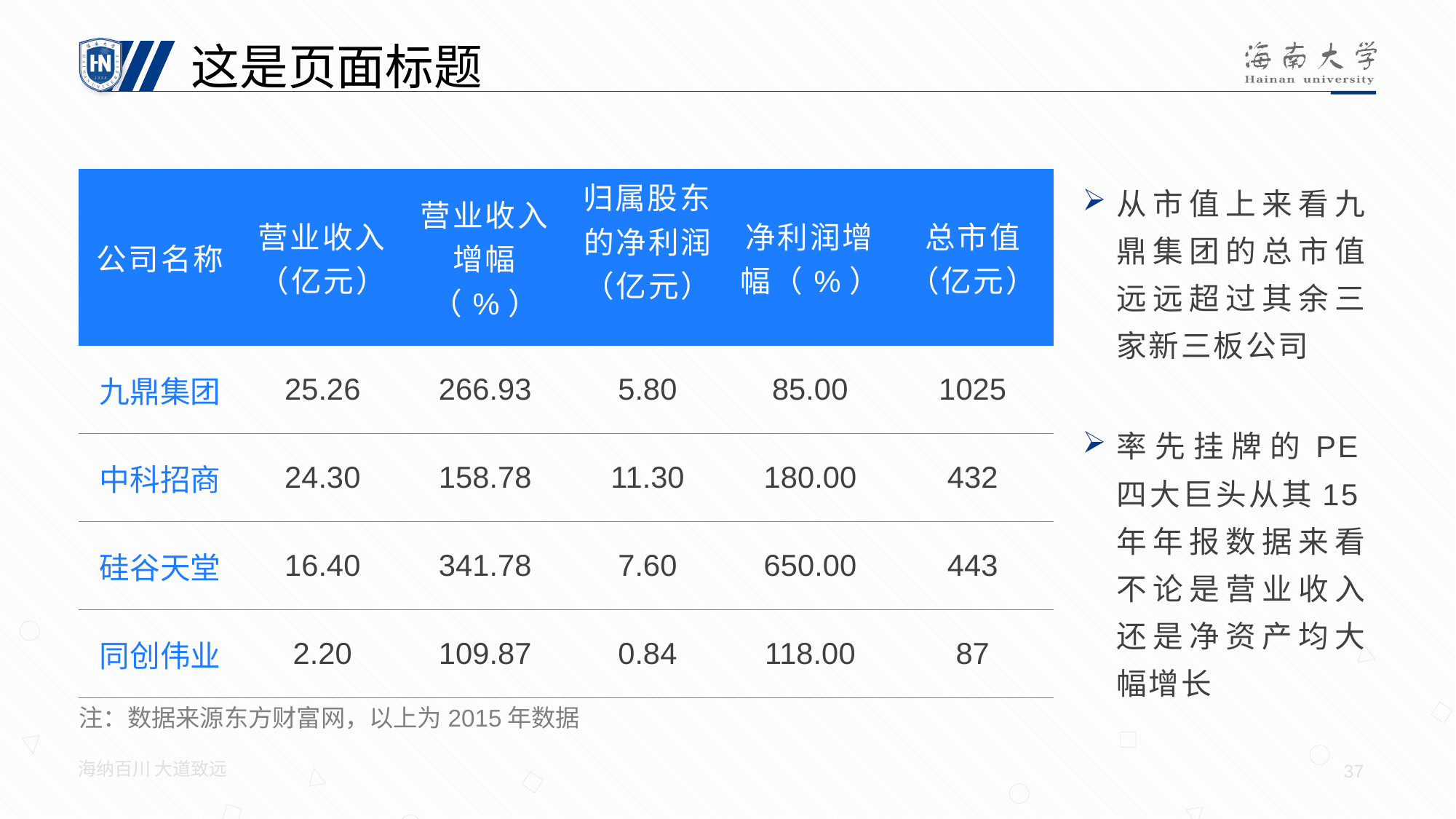

这是页面标题
| 公司名称 | 营业收入（亿元） | 营业收入增幅（%） | 归属股东的净利润 （亿元） | 净利润增幅（%） | 总市值 （亿元） |
| --- | --- | --- | --- | --- | --- |
| 九鼎集团 | 25.26 | 266.93 | 5.80 | 85.00 | 1025 |
| 中科招商 | 24.30 | 158.78 | 11.30 | 180.00 | 432 |
| 硅谷天堂 | 16.40 | 341.78 | 7.60 | 650.00 | 443 |
| 同创伟业 | 2.20 | 109.87 | 0.84 | 118.00 | 87 |
从市值上来看九鼎集团的总市值远远超过其余三家新三板公司
率先挂牌的PE四大巨头从其15年年报数据来看不论是营业收入还是净资产均大幅增长
注：数据来源东方财富网，以上为2015年数据
海纳百川 大道致远
37